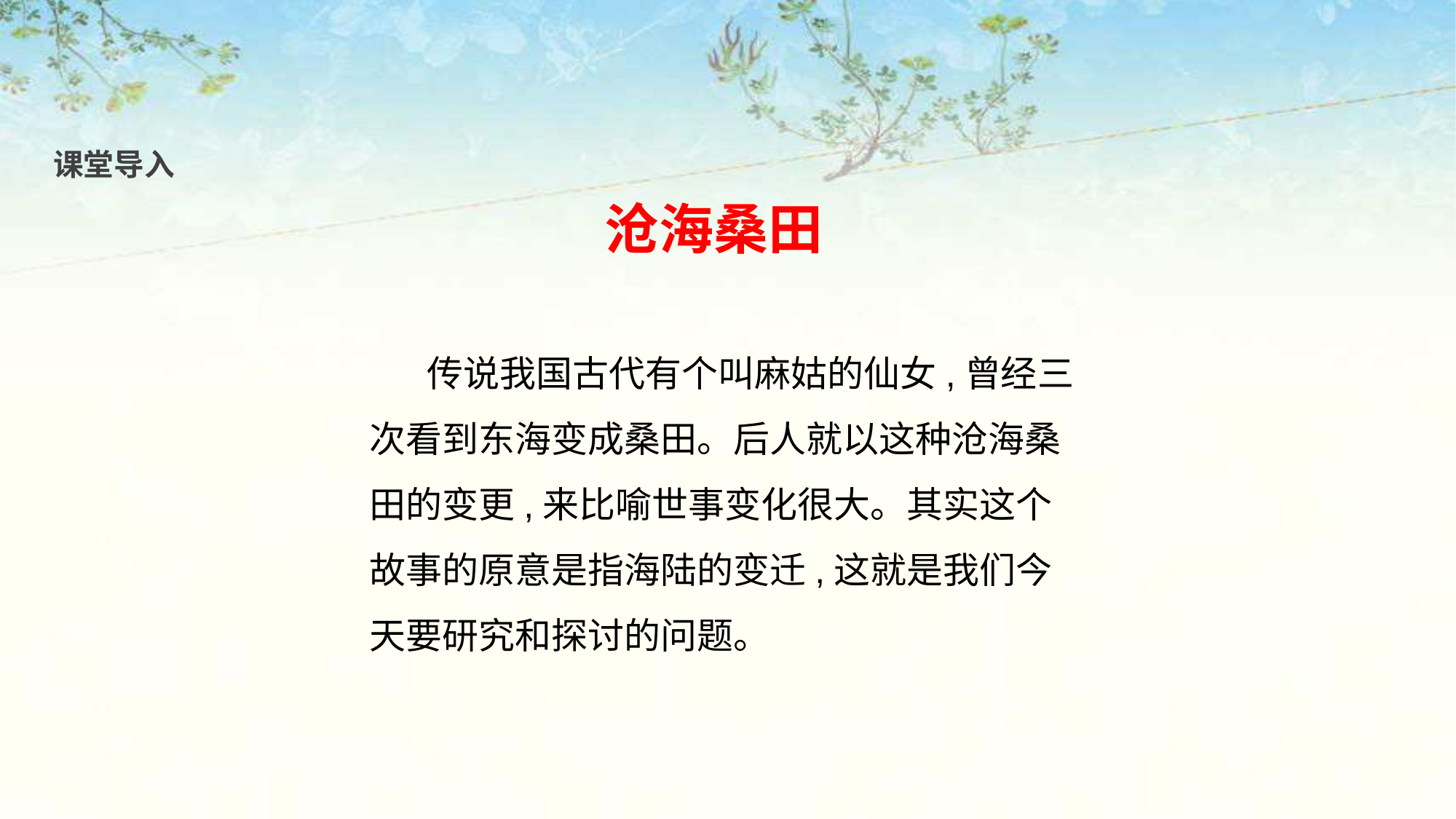

课堂导入
沧海桑田
      传说我国古代有个叫麻姑的仙女,曾经三次看到东海变成桑田。后人就以这种沧海桑田的变更,来比喻世事变化很大。其实这个故事的原意是指海陆的变迁,这就是我们今天要研究和探讨的问题。